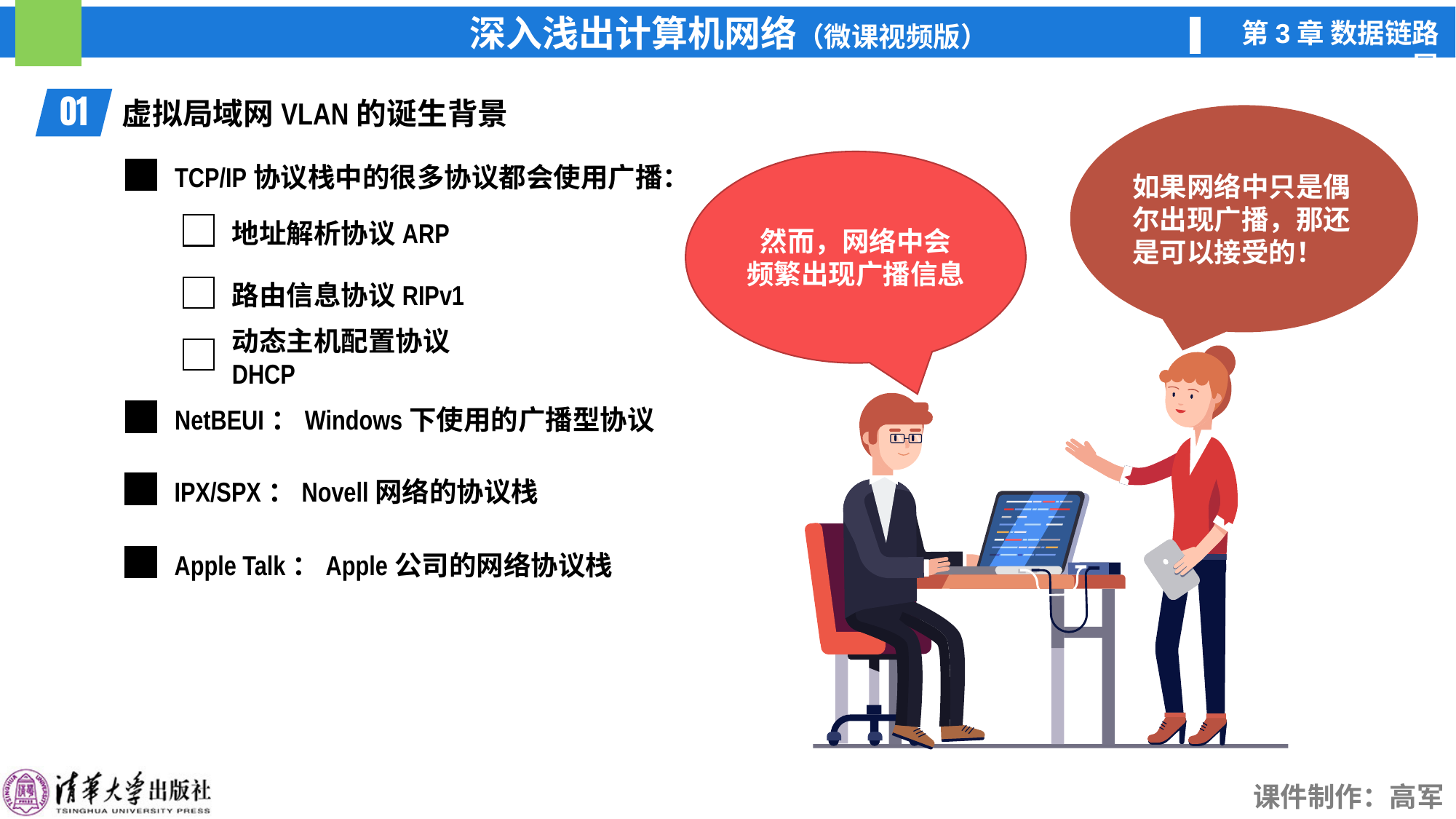

01
虚拟局域网VLAN的诞生背景
如果网络中只是偶尔出现广播，那还是可以接受的！
然而，网络中会
频繁出现广播信息
TCP/IP协议栈中的很多协议都会使用广播：

地址解析协议ARP

路由信息协议RIPv1

动态主机配置协议DHCP

NetBEUI：Windows下使用的广播型协议

IPX/SPX：Novell网络的协议栈

Apple Talk：Apple公司的网络协议栈